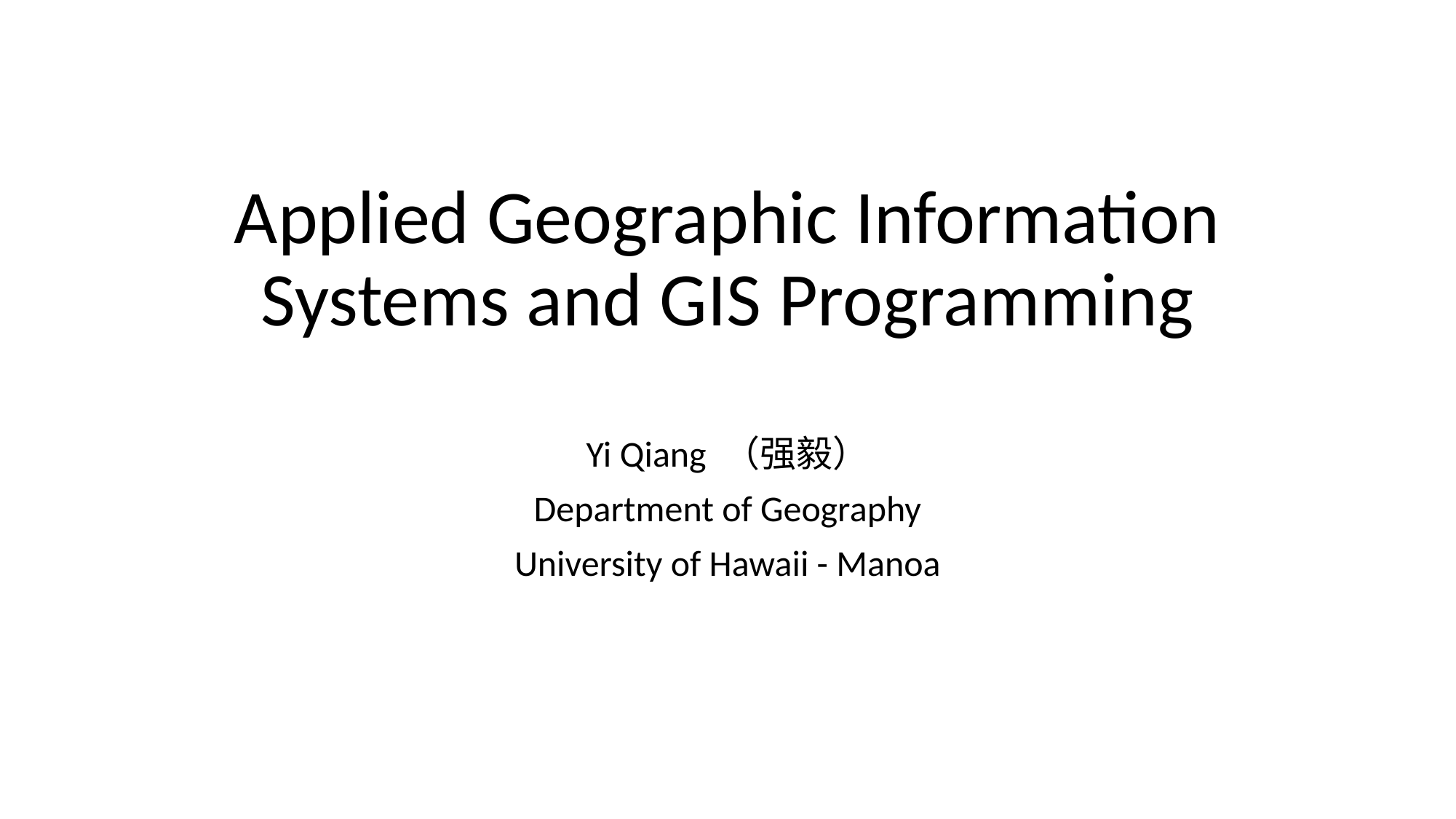

# Applied Geographic Information Systems and GIS Programming
Yi Qiang （强毅）
Department of Geography
University of Hawaii - Manoa